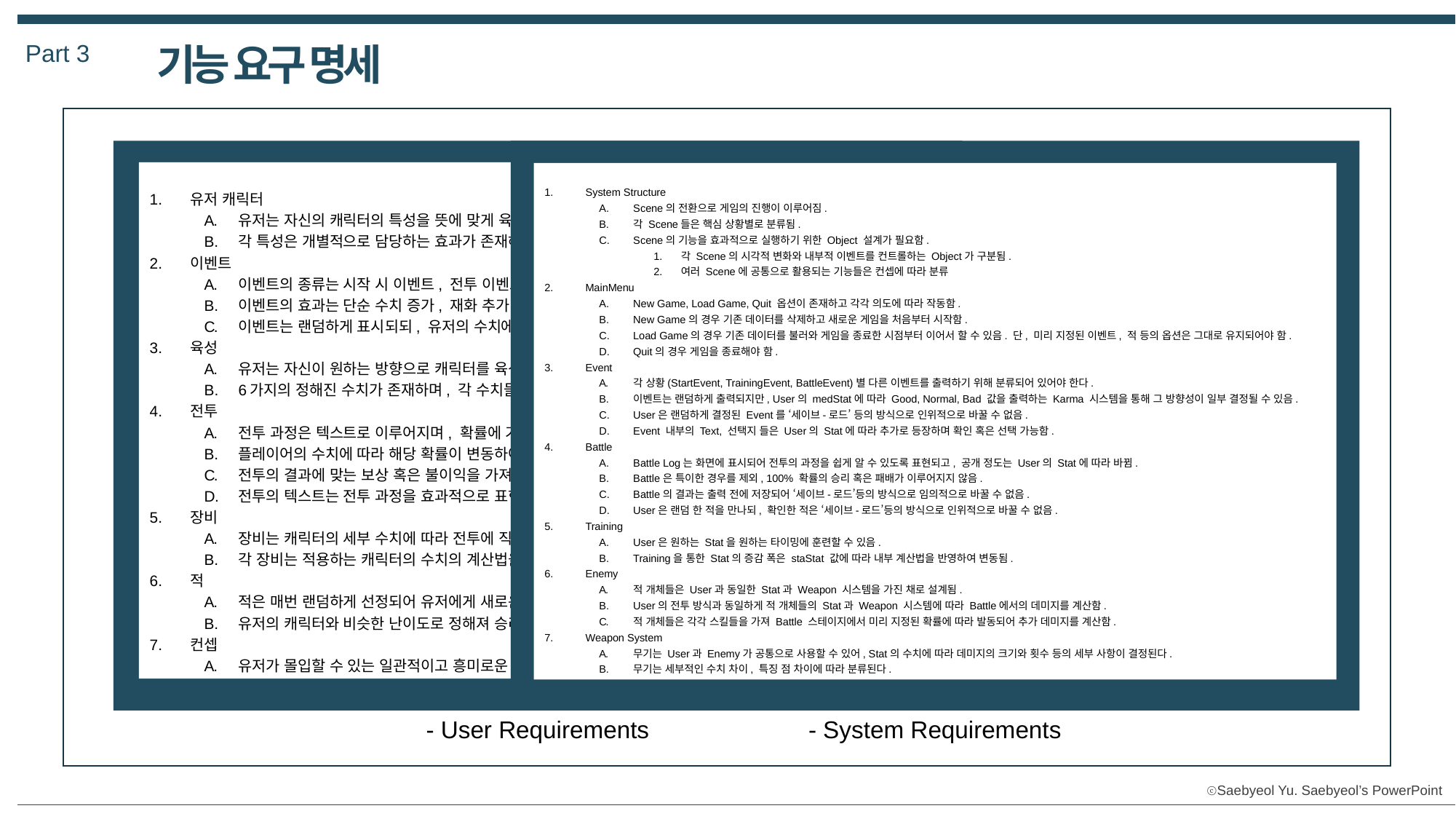

Part 3
기능 요구 명세

System Structure
Scene의 전환으로 게임의 진행이 이루어짐.
각 Scene들은 핵심 상황별로 분류됨.
Scene의 기능을 효과적으로 실행하기 위한 Object 설계가 필요함.
각 Scene의 시각적 변화와 내부적 이벤트를 컨트롤하는 Object가 구분됨.
여러 Scene에 공통으로 활용되는 기능들은 컨셉에 따라 분류
MainMenu
New Game, Load Game, Quit 옵션이 존재하고 각각 의도에 따라 작동함.
New Game의 경우 기존 데이터를 삭제하고 새로운 게임을 처음부터 시작함.
Load Game의 경우 기존 데이터를 불러와 게임을 종료한 시점부터 이어서 할 수 있음. 단, 미리 지정된 이벤트, 적 등의 옵션은 그대로 유지되어야 함.
Quit의 경우 게임을 종료해야 함.
Event
각 상황(StartEvent, TrainingEvent, BattleEvent)별 다른 이벤트를 출력하기 위해 분류되어 있어야 한다.
이벤트는 랜덤하게 출력되지만, User의 medStat에 따라 Good, Normal, Bad 값을 출력하는 Karma 시스템을 통해 그 방향성이 일부 결정될 수 있음.
User은 랜덤하게 결정된 Event를 ‘세이브-로드’ 등의 방식으로 인위적으로 바꿀 수 없음.
Event 내부의 Text, 선택지 들은 User의 Stat에 따라 추가로 등장하며 확인 혹은 선택 가능함.
Battle
Battle Log는 화면에 표시되어 전투의 과정을 쉽게 알 수 있도록 표현되고, 공개 정도는 User의 Stat에 따라 바뀜.
Battle은 특이한 경우를 제외, 100% 확률의 승리 혹은 패배가 이루어지지 않음.
Battle의 결과는 출력 전에 저장되어 ‘세이브-로드’등의 방식으로 임의적으로 바꿀 수 없음.
User은 랜덤 한 적을 만나되, 확인한 적은 ‘세이브-로드’등의 방식으로 인위적으로 바꿀 수 없음.
Training
User은 원하는 Stat을 원하는 타이밍에 훈련할 수 있음.
Training을 통한 Stat의 증감 폭은 staStat 값에 따라 내부 계산법을 반영하여 변동됨.
Enemy
적 개체들은 User과 동일한 Stat과 Weapon 시스템을 가진 채로 설계됨.
User의 전투 방식과 동일하게 적 개체들의 Stat과 Weapon 시스템에 따라 Battle에서의 데미지를 계산함.
적 개체들은 각각 스킬들을 가져 Battle 스테이지에서 미리 지정된 확률에 따라 발동되어 추가 데미지를 계산함.
Weapon System
무기는 User과 Enemy가 공통으로 사용할 수 있어, Stat의 수치에 따라 데미지의 크기와 횟수 등의 세부 사항이 결정된다.
무기는 세부적인 수치 차이, 특징 점 차이에 따라 분류된다.
- System Requirements

유저 캐릭터
유저는 자신의 캐릭터의 특성을 뜻에 맞게 육성할 수 있어야 한다.
각 특성은 개별적으로 담당하는 효과가 존재해야 한다.
이벤트
이벤트의 종류는 시작 시 이벤트, 전투 이벤트, 육성 이벤트의 세가지로, 목표 시점에 맞게 나와야 한다.
이벤트의 효과는 단순 수치 증가, 재화 추가 등 다양하게 존재해야 한다.
이벤트는 랜덤하게 표시되되, 유저의 수치에 기반해 표시되는 이벤트의 성향에 영향을 줄 수 있어야 한다.
육성
유저는 자신이 원하는 방향으로 캐릭터를 육성할 수 있어야 한다.
6가지의 정해진 수치가 존재하며, 각 수치들은 게임에 있어 다른 방향으로 의미를 가져야 한다.
전투
전투 과정은 텍스트로 이루어지며, 확률에 기반한 운 시스템으로 진행되어야 한다.
플레이어의 수치에 따라 해당 확률이 변동하여 전투의 승리를 유도할 수 있도록 설계되어야 한다.
전투의 결과에 맞는 보상 혹은 불이익을 가져야 한다.
전투의 텍스트는 전투 과정을 효과적으로 표현해야 한다.
장비
장비는 캐릭터의 세부 수치에 따라 전투에 직접적인 영향을 주어야 한다.
각 장비는 적용하는 캐릭터의 수치의 계산법을 다르게 하여 전투의 방향에 영향을 주어야 한다.
적
적은 매번 랜덤하게 선정되어 유저에게 새로운 경험을 주어야 한다.
유저의 캐릭터와 비슷한 난이도로 정해져 승리와 패배를 공평하게 전달해야 한다.
컨셉
유저가 몰입할 수 있는 일관적이고 흥미로운 배경과 스토리를 가지고 있어야 한다.
- User Requirements